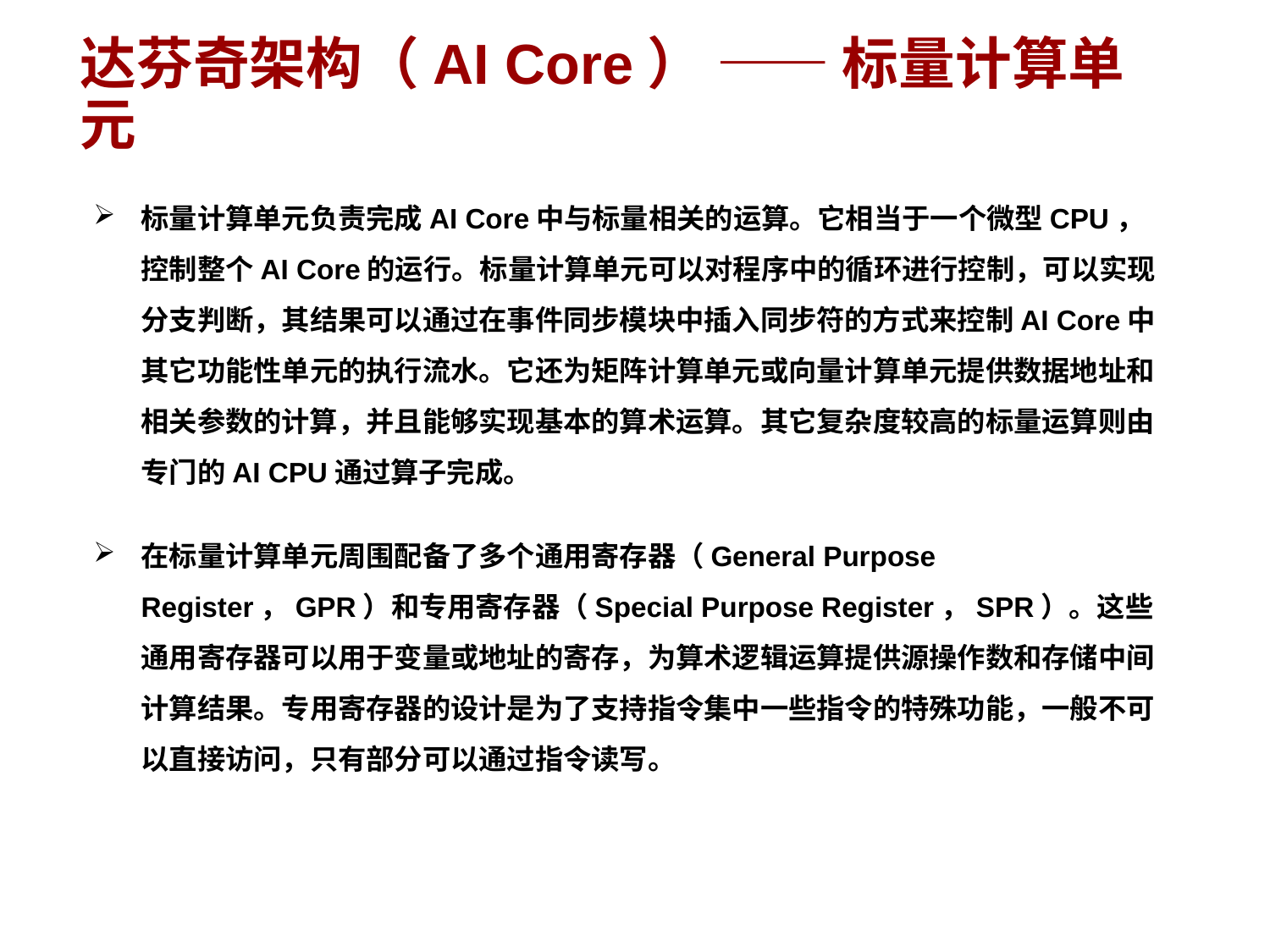

达芬奇架构（AI Core） —— 标量计算单元
标量计算单元负责完成AI Core中与标量相关的运算。它相当于一个微型CPU，控制整个AI Core的运行。标量计算单元可以对程序中的循环进行控制，可以实现分支判断，其结果可以通过在事件同步模块中插入同步符的方式来控制AI Core中其它功能性单元的执行流水。它还为矩阵计算单元或向量计算单元提供数据地址和相关参数的计算，并且能够实现基本的算术运算。其它复杂度较高的标量运算则由专门的AI CPU通过算子完成。

在标量计算单元周围配备了多个通用寄存器（General Purpose Register，GPR）和专用寄存器（Special Purpose Register，SPR）。这些通用寄存器可以用于变量或地址的寄存，为算术逻辑运算提供源操作数和存储中间计算结果。专用寄存器的设计是为了支持指令集中一些指令的特殊功能，一般不可以直接访问，只有部分可以通过指令读写。